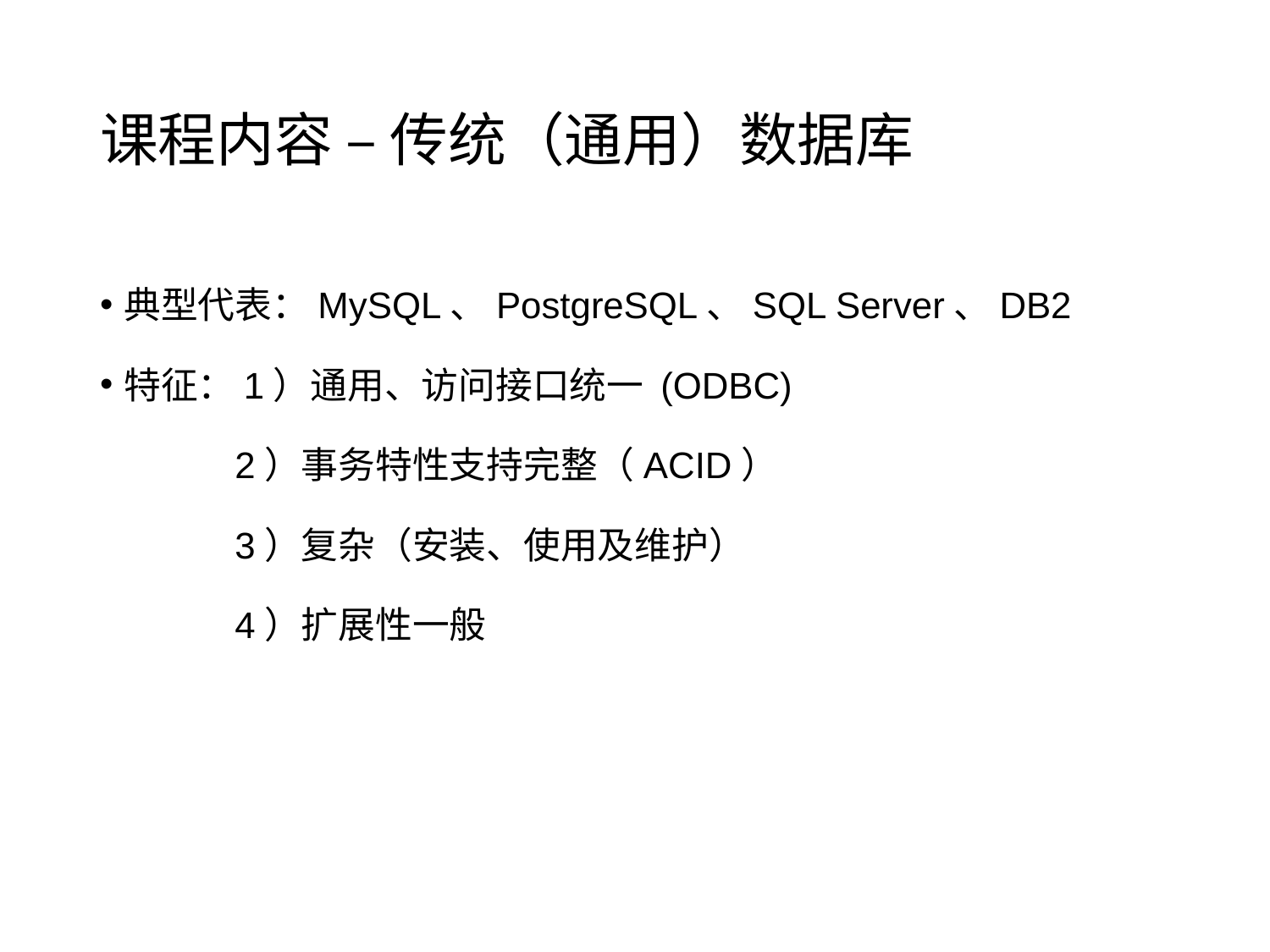

# 课程内容 – 传统（通用）数据库
典型代表：MySQL、PostgreSQL、SQL Server、DB2
特征：1）通用、访问接口统一 (ODBC)
             2）事务特性支持完整（ACID）
             3）复杂（安装、使用及维护）
             4）扩展性一般